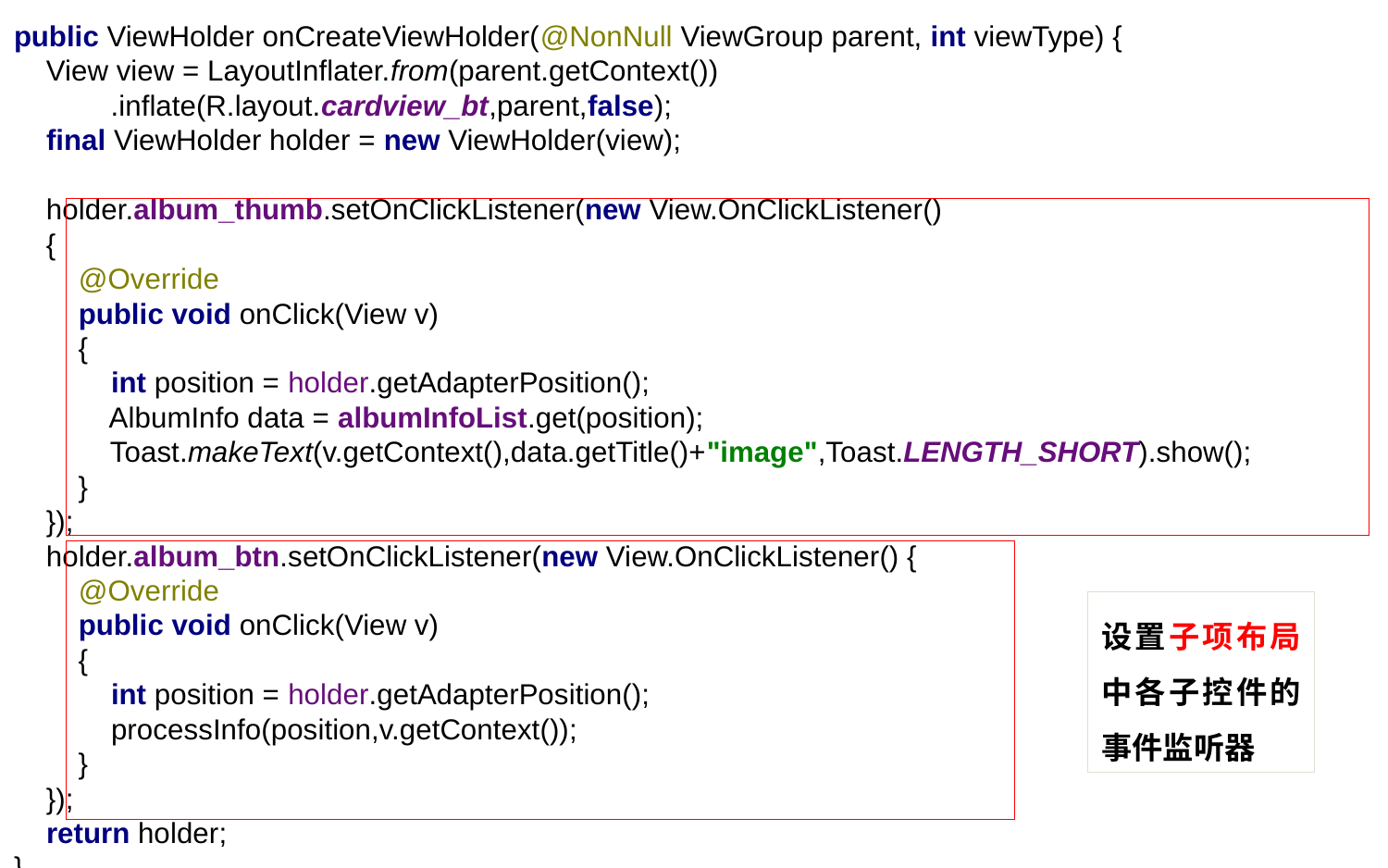

public ViewHolder onCreateViewHolder(@NonNull ViewGroup parent, int viewType) {
    View view = LayoutInflater.from(parent.getContext())
            .inflate(R.layout.cardview_bt,parent,false);
    final ViewHolder holder = new ViewHolder(view);
    holder.album_thumb.setOnClickListener(new View.OnClickListener()
    {
        @Override
        public void onClick(View v)
        {
            int position = holder.getAdapterPosition();
            AlbumInfo data = albumInfoList.get(position);
            Toast.makeText(v.getContext(),data.getTitle()+"image",Toast.LENGTH_SHORT).show();
        }
    });
    holder.album_btn.setOnClickListener(new View.OnClickListener() {
        @Override
        public void onClick(View v)
        {
            int position = holder.getAdapterPosition();
            processInfo(position,v.getContext());
        }
    });
    return holder;
}

设置子项布局 中各子控件的事件监听器